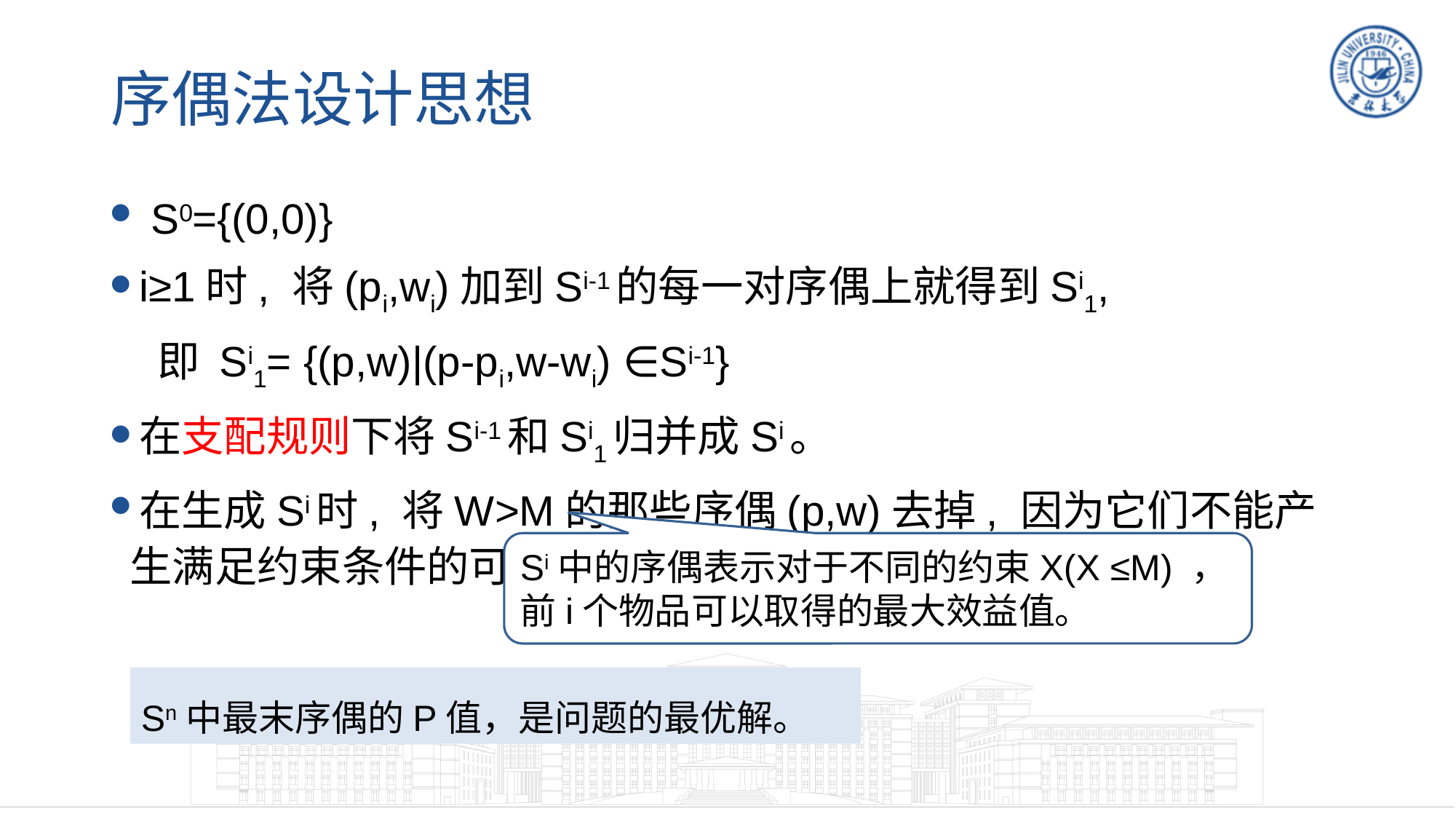

# 序偶法设计思想
 S0={(0,0)}
i≥1时, 将(pi,wi)加到Si-1的每一对序偶上就得到Si1,
    即 Si1= {(p,w)|(p-pi,w-wi) ∈Si-1}
在支配规则下将Si-1和Si1归并成Si。
在生成Si时, 将W>M的那些序偶(p,w)去掉, 因为它们不能产生满足约束条件的可行解。

Si中的序偶表示对于不同的约束X(X ≤M) ，前i个物品可以取得的最大效益值。
Sn中最末序偶的P值，是问题的最优解。
51